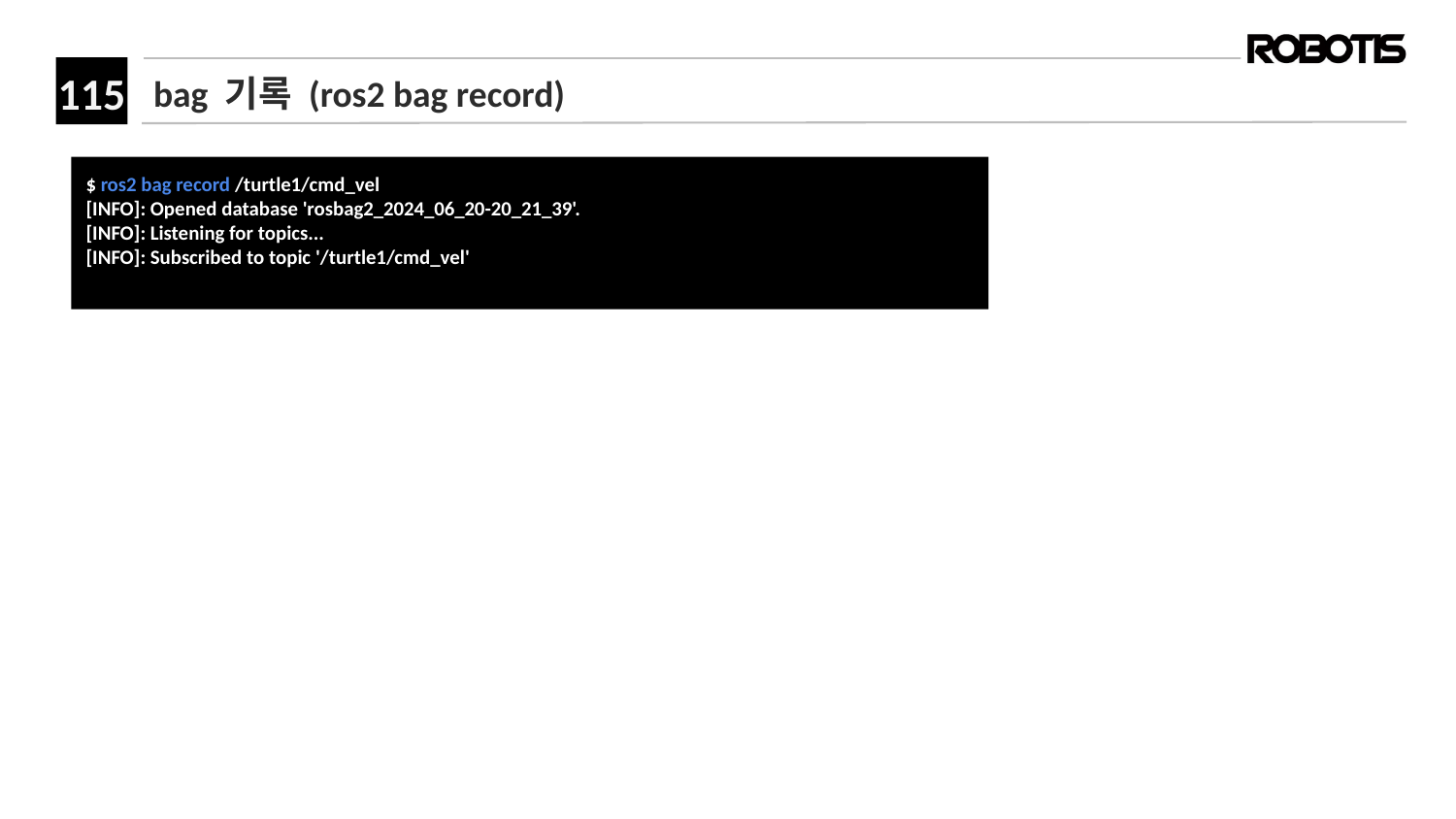

# bag 기록 (ros2 bag record)
$ ros2 bag record /turtle1/cmd_vel
[INFO]: Opened database 'rosbag2_2024_06_20-20_21_39'.
[INFO]: Listening for topics...
[INFO]: Subscribed to topic '/turtle1/cmd_vel'